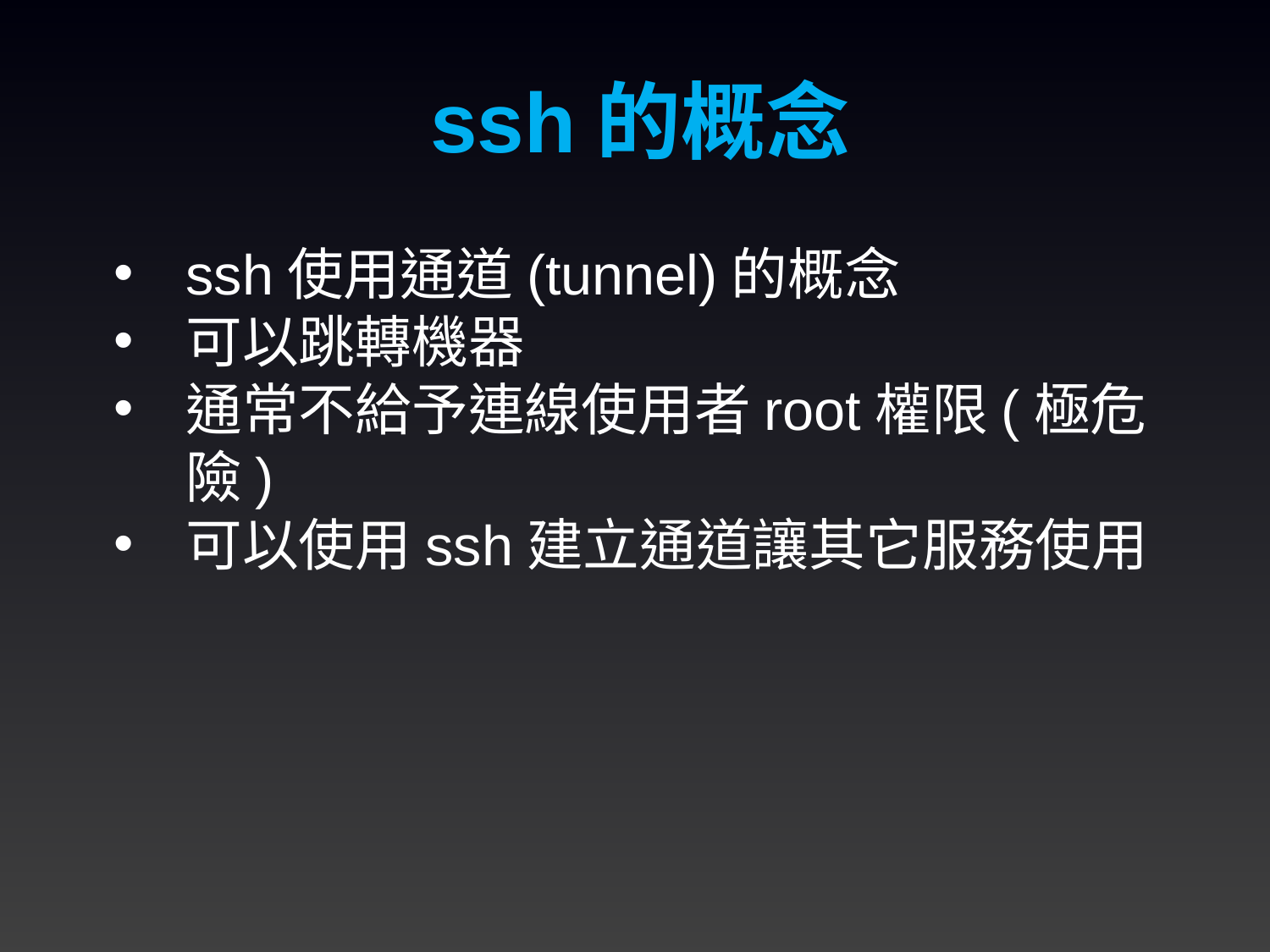

ssh的概念
ssh使用通道(tunnel)的概念
可以跳轉機器
通常不給予連線使用者root權限(極危險)
可以使用ssh建立通道讓其它服務使用